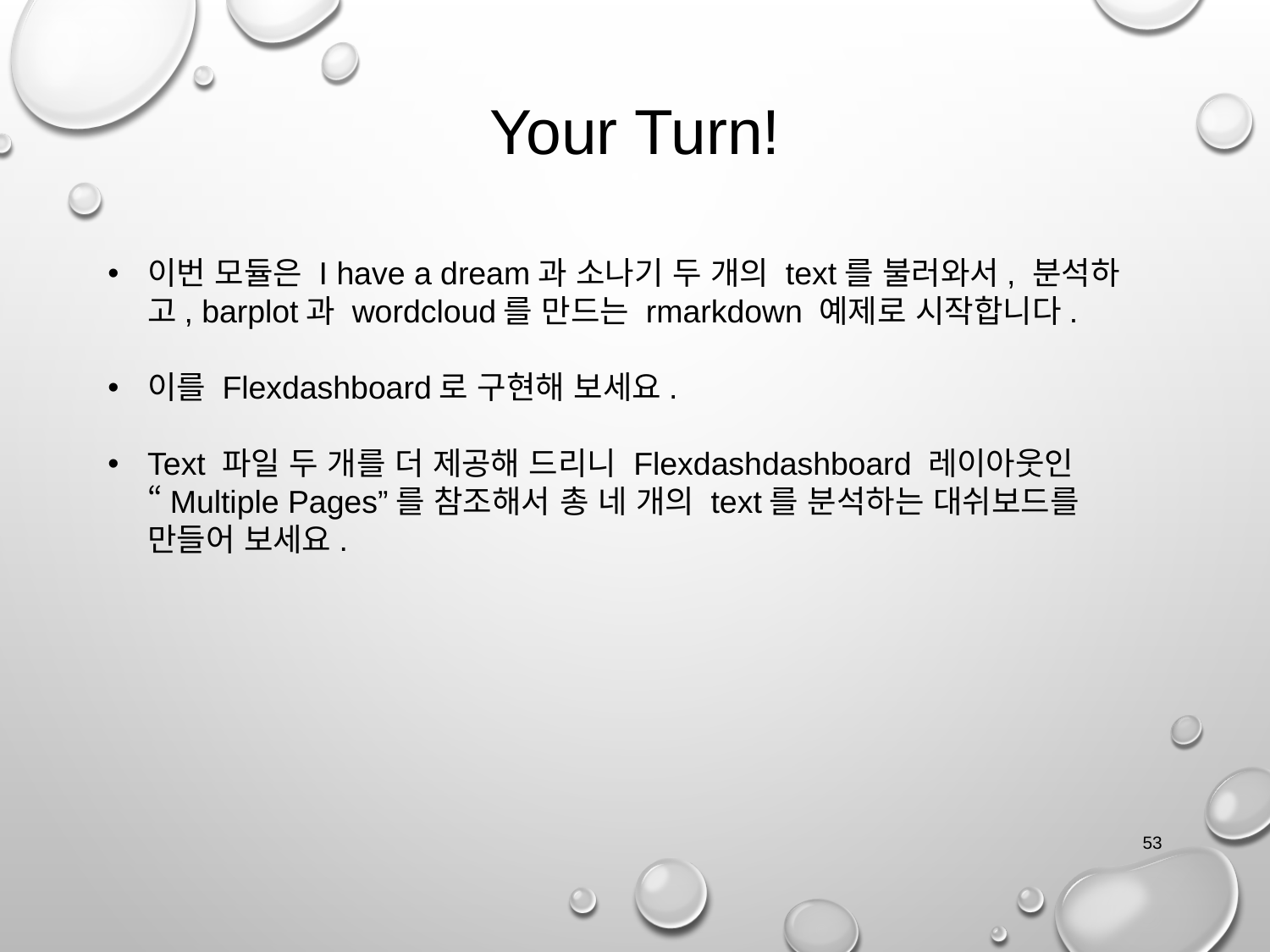

# Your Turn!
이번 모듈은 I have a dream과 소나기 두 개의 text를 불러와서, 분석하고, barplot과 wordcloud를 만드는 rmarkdown 예제로 시작합니다.

이를 Flexdashboard로 구현해 보세요.

Text 파일 두 개를 더 제공해 드리니 Flexdashdashboard 레이아웃인 “Multiple Pages”를 참조해서 총 네 개의 text를 분석하는 대쉬보드를 만들어 보세요.
53